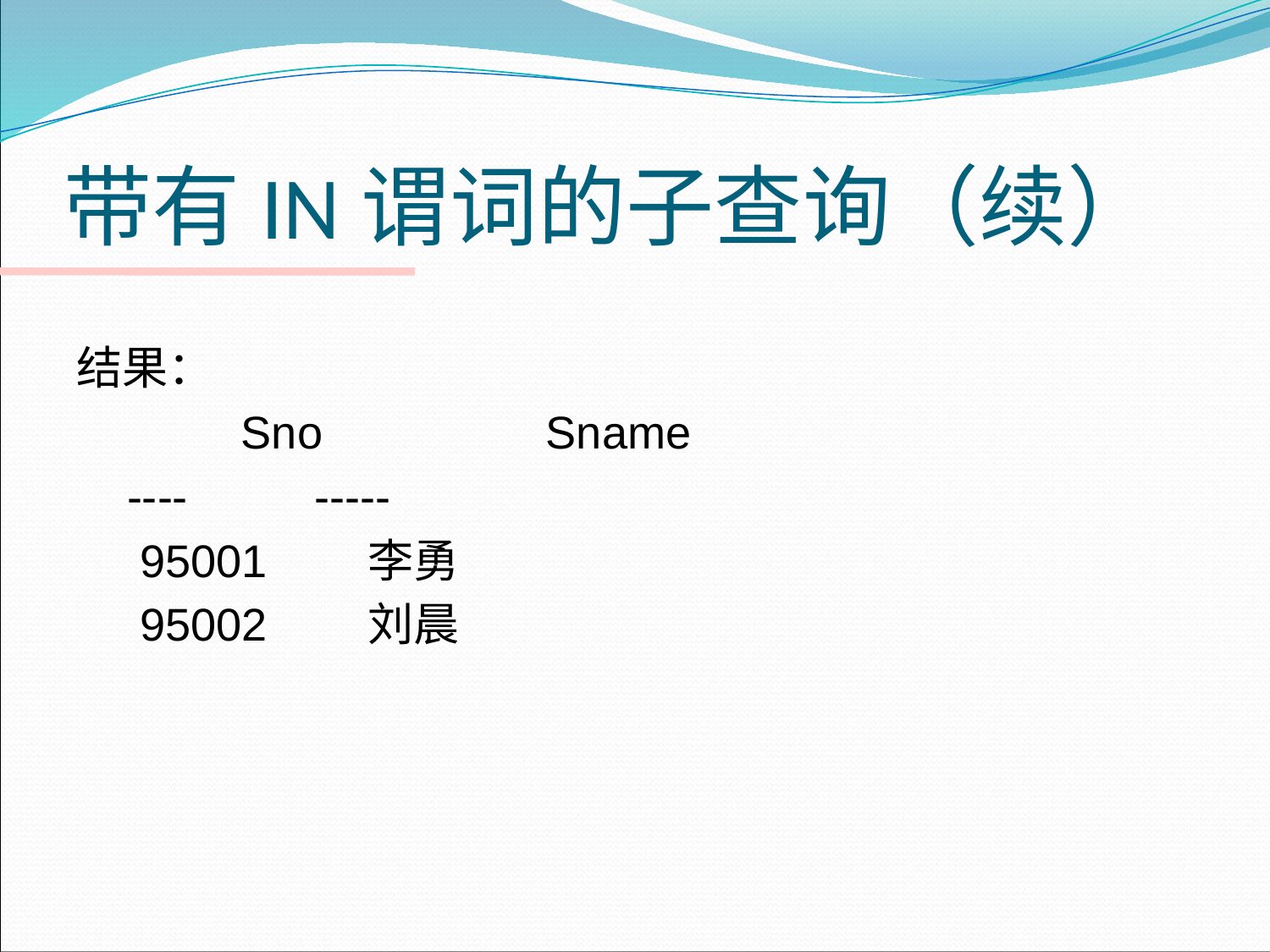

# 带有IN谓词的子查询（续）

结果：
		Sno		    Sname
    ----          -----
     95001       李勇
     95002       刘晨

320